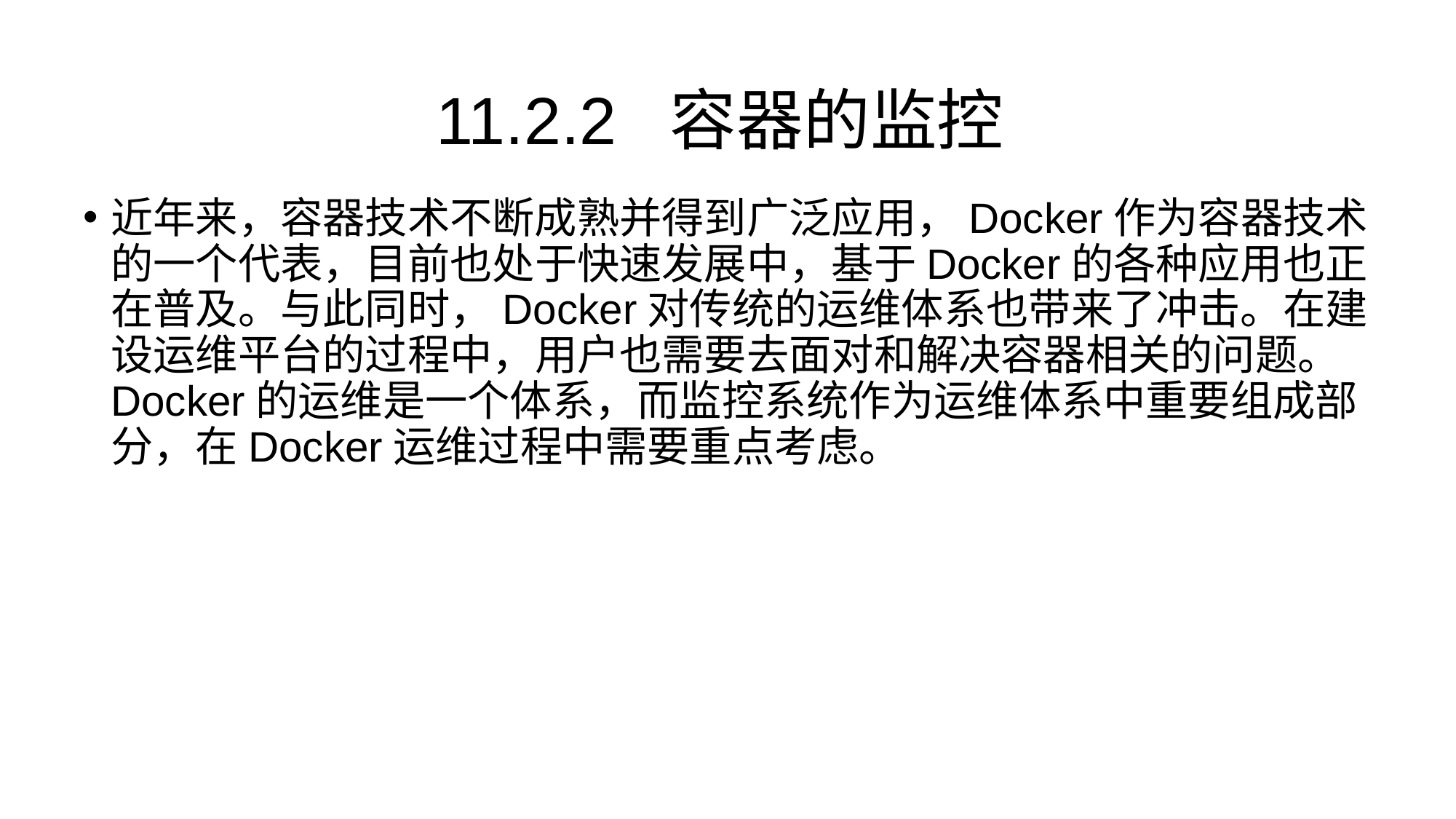

# 11.2.2  容器的监控
近年来，容器技术不断成熟并得到广泛应用，Docker作为容器技术的一个代表，目前也处于快速发展中，基于Docker的各种应用也正在普及。与此同时，Docker对传统的运维体系也带来了冲击。在建设运维平台的过程中，用户也需要去面对和解决容器相关的问题。Docker的运维是一个体系，而监控系统作为运维体系中重要组成部分，在Docker运维过程中需要重点考虑。